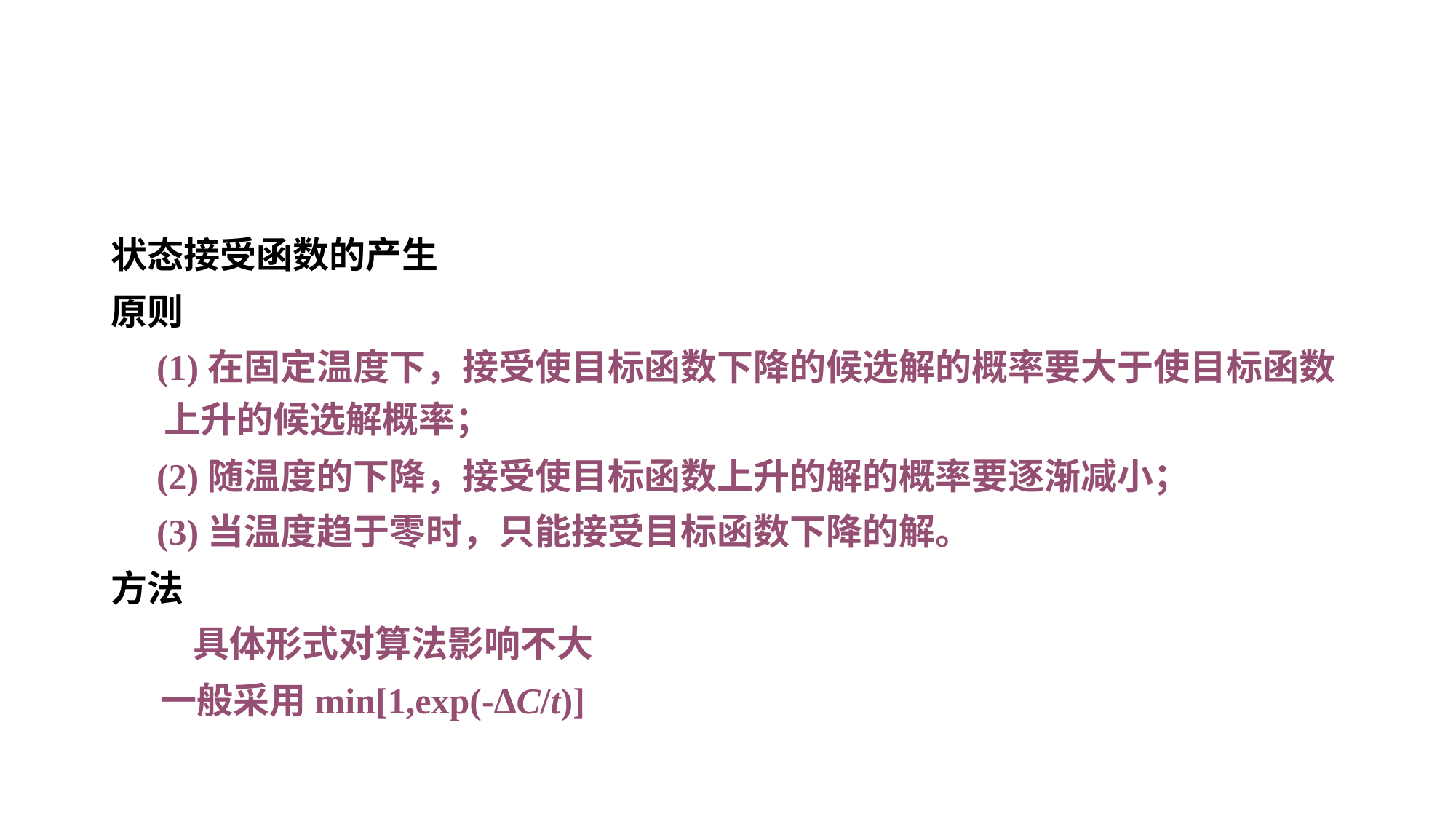

#
状态接受函数的产生
原则
     (1)在固定温度下，接受使目标函数下降的候选解的概率要大于使目标函数上升的候选解概率；
     (2)随温度的下降，接受使目标函数上升的解的概率要逐渐减小；
     (3)当温度趋于零时，只能接受目标函数下降的解。
方法
         具体形式对算法影响不大
     一般采用min[1,exp(-∆C/t)]